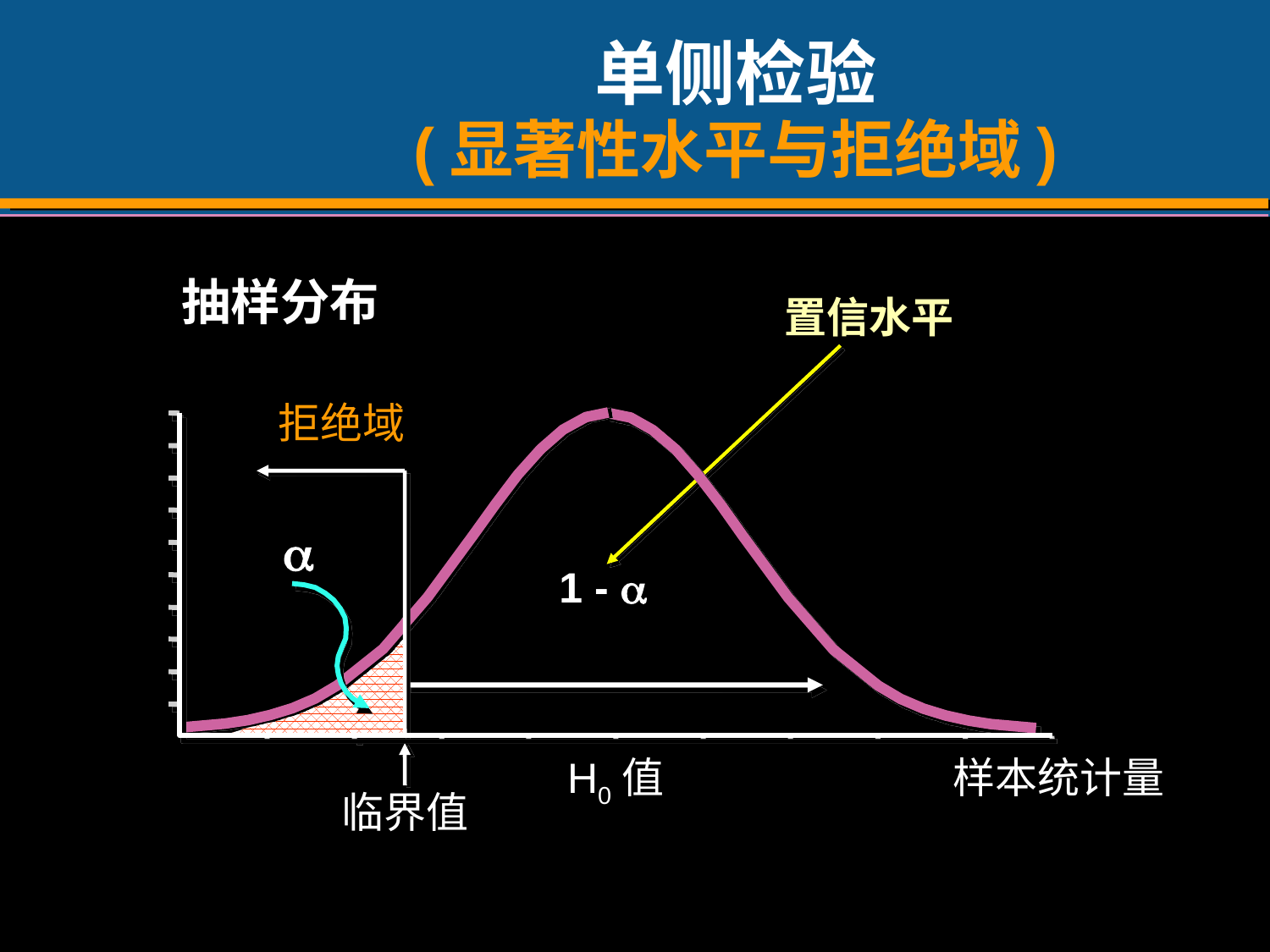

# 单侧检验 (显著性水平与拒绝域)

抽样分布
置信水平

拒绝域

α
1 - α

H0值
样本统计量
临界值